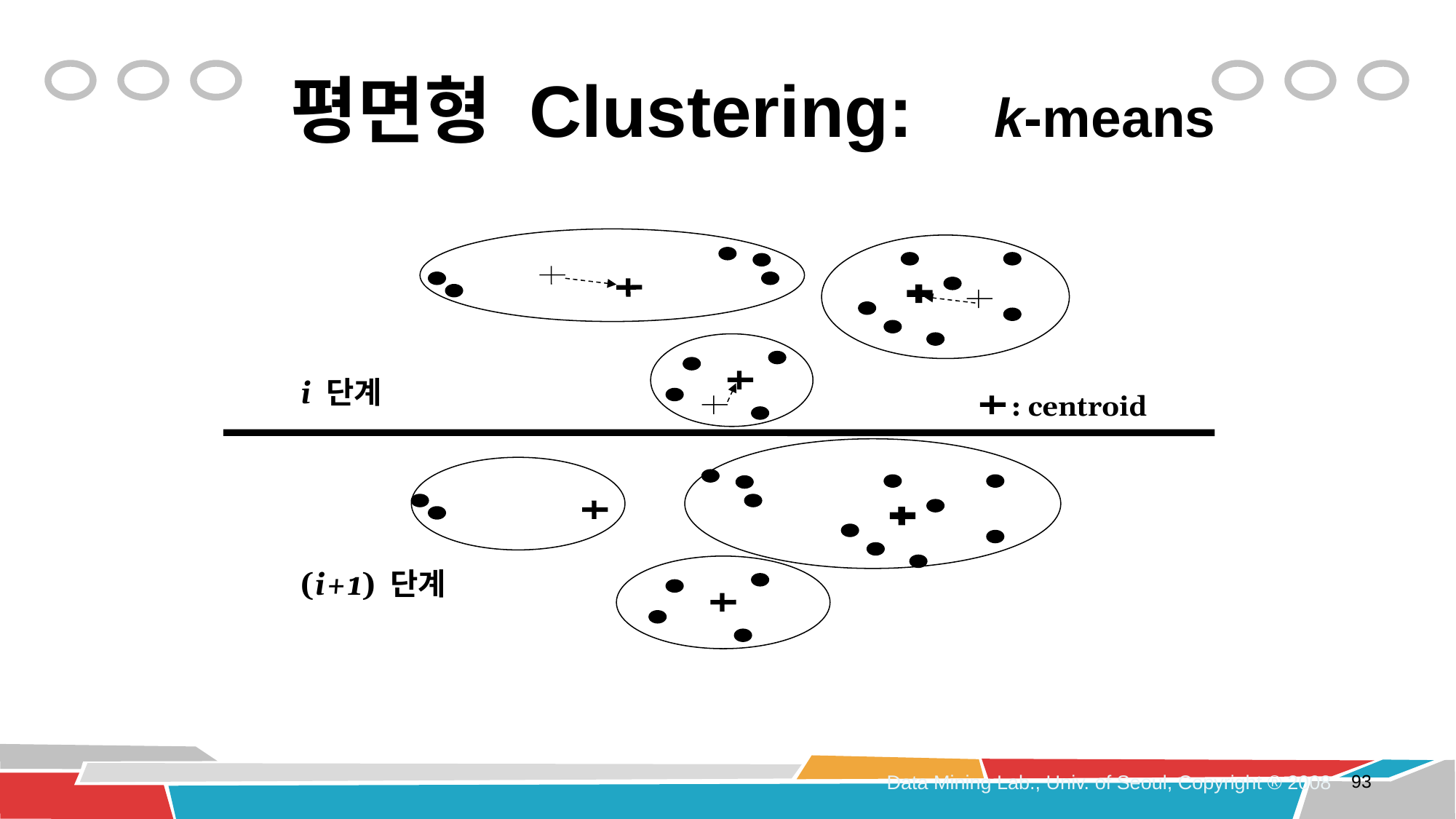

# 평면형 Clustering:    k-means

i 단계

 : centroid

(i+1) 단계
93
Data Mining Lab., Univ. of Seoul, Copyright ® 2008